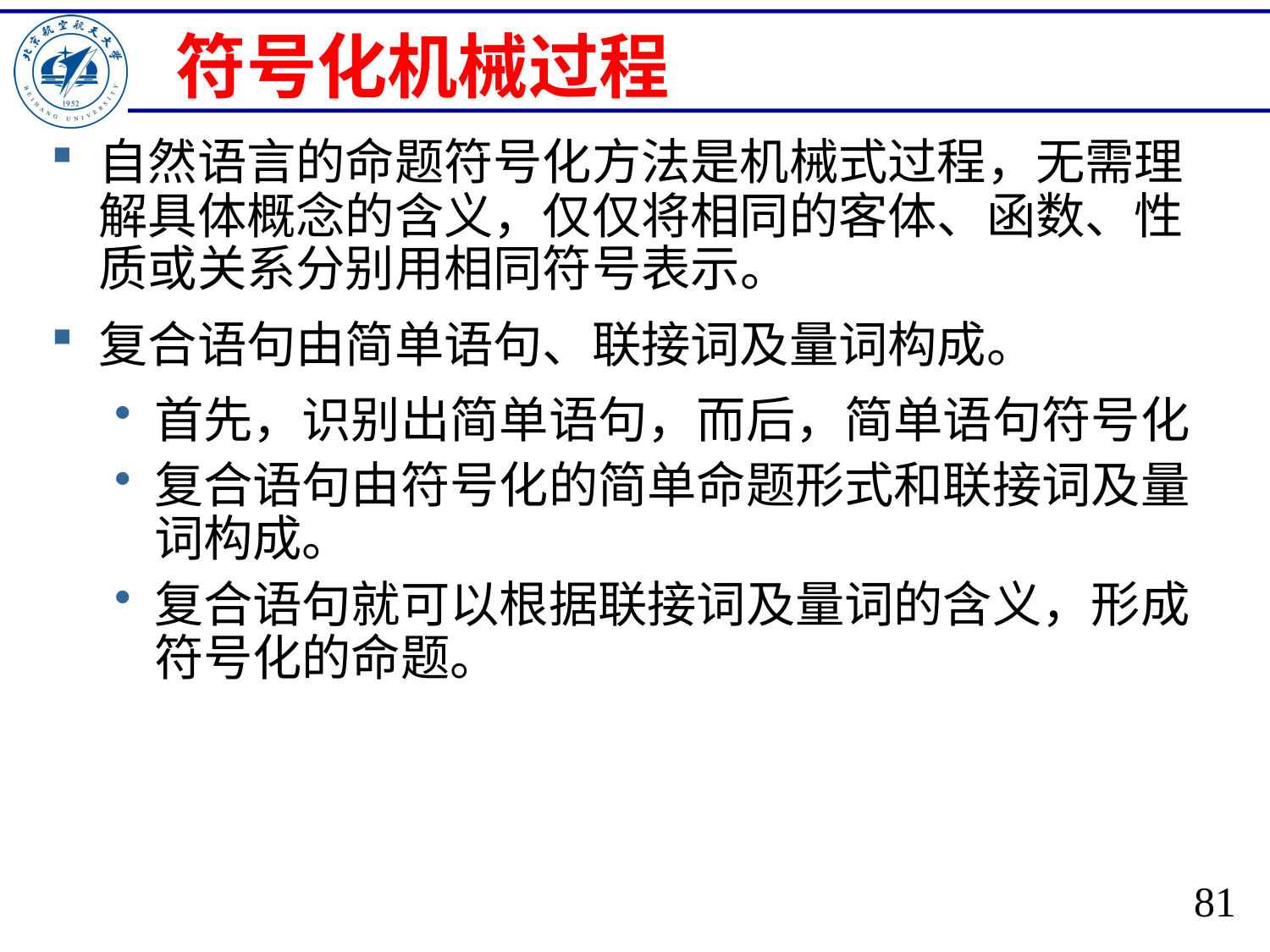

# 符号化机械过程
自然语言的命题符号化方法是机械式过程，无需理解具体概念的含义，仅仅将相同的客体、函数、性质或关系分别用相同符号表示。
复合语句由简单语句、联接词及量词构成。
首先，识别出简单语句，而后，简单语句符号化
复合语句由符号化的简单命题形式和联接词及量词构成。
复合语句就可以根据联接词及量词的含义，形成符号化的命题。